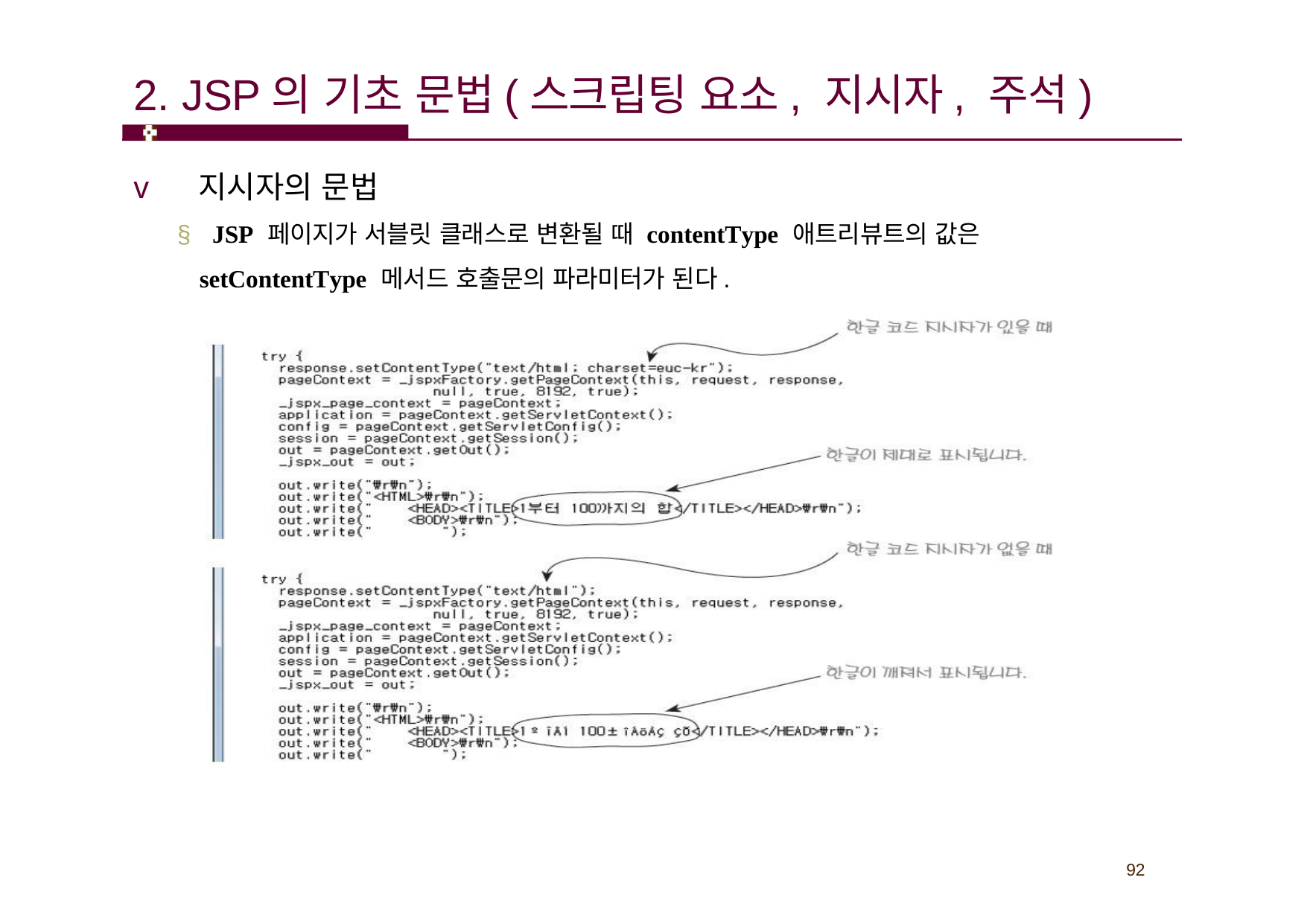

# 2. JSP의 기초 문법(스크립팅 요소, 지시자, 주석)

v  지시자의 문법
§  JSP 페이지가 서블릿 클래스로 변환될 때 contentType 애트리뷰트의 값은
setContentType 메서드 호출문의 파라미터가 된다.

92